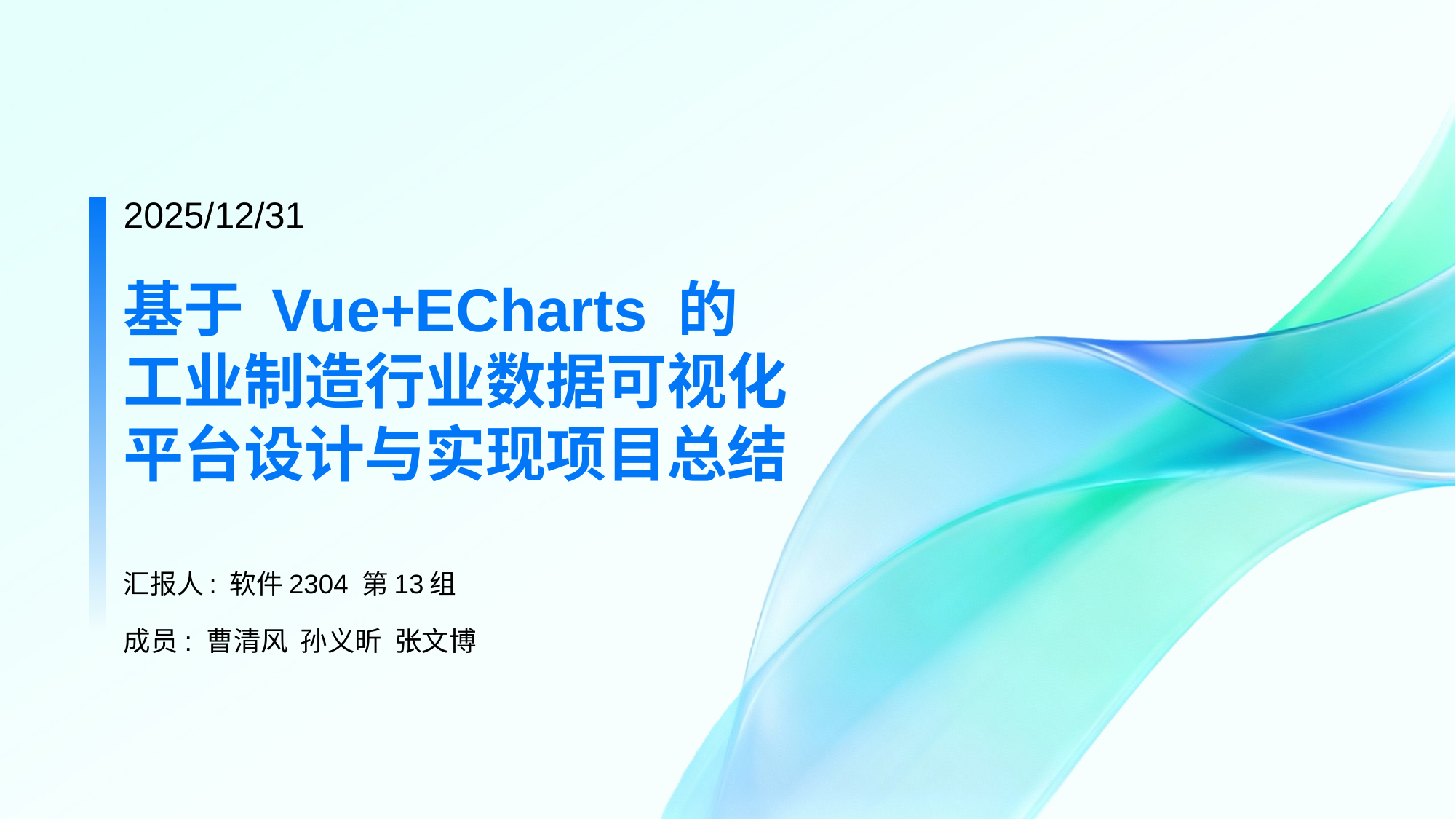

2025/12/31
基于 Vue+ECharts 的工业制造行业数据可视化平台设计与实现项目总结
汇报人: 软件2304 第13组
成员: 曹清风  孙义昕  张文博